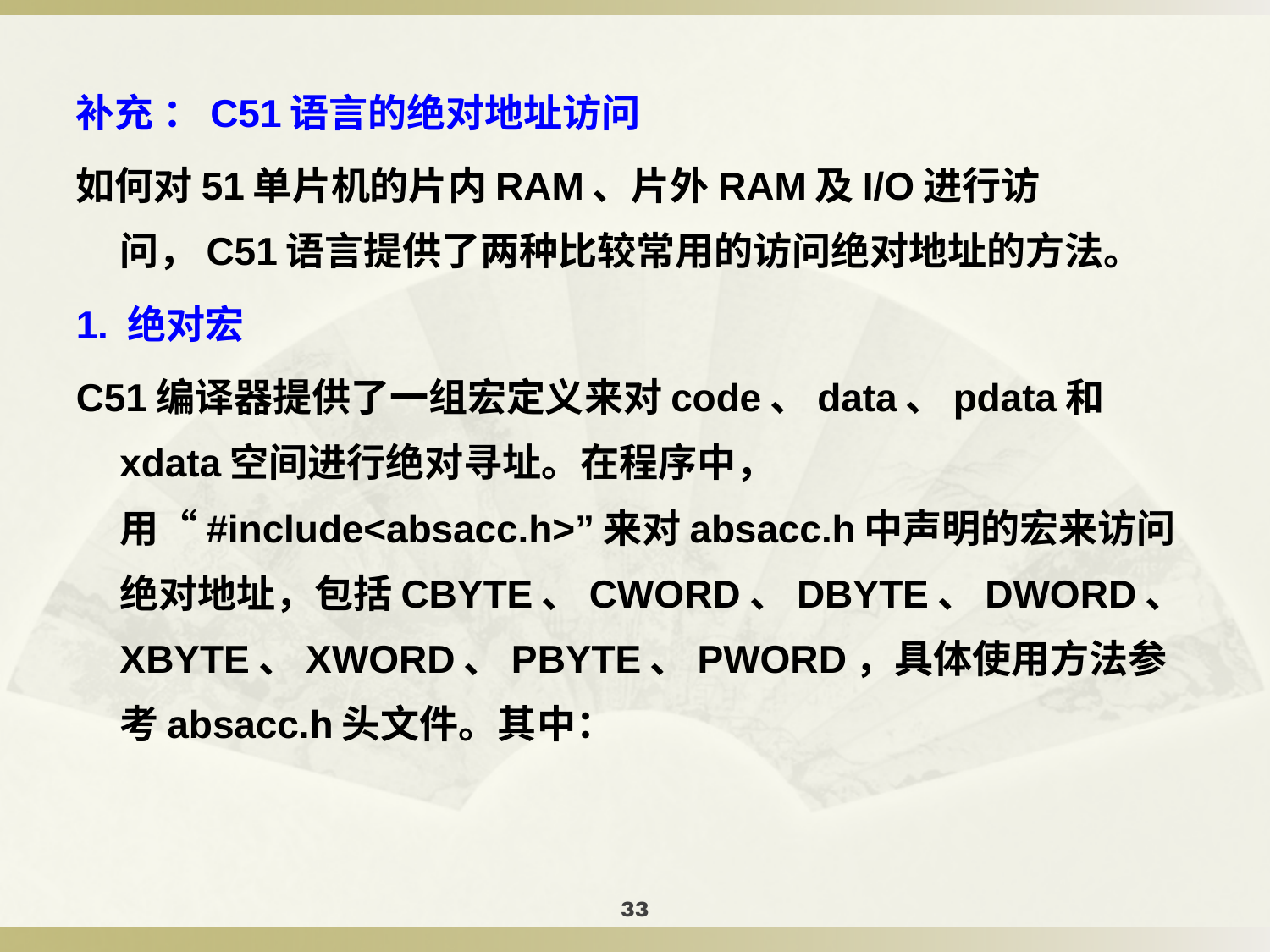

# 补充 ：C51语言的绝对地址访问
如何对51单片机的片内RAM、片外RAM及I/O进行访问，C51语言提供了两种比较常用的访问绝对地址的方法。
1. 绝对宏
C51编译器提供了一组宏定义来对code、data、pdata和xdata空间进行绝对寻址。在程序中，用“#include<absacc.h>”来对absacc.h中声明的宏来访问绝对地址，包括CBYTE、CWORD、DBYTE、DWORD、XBYTE、XWORD、PBYTE、PWORD，具体使用方法参考absacc.h头文件。其中：
33